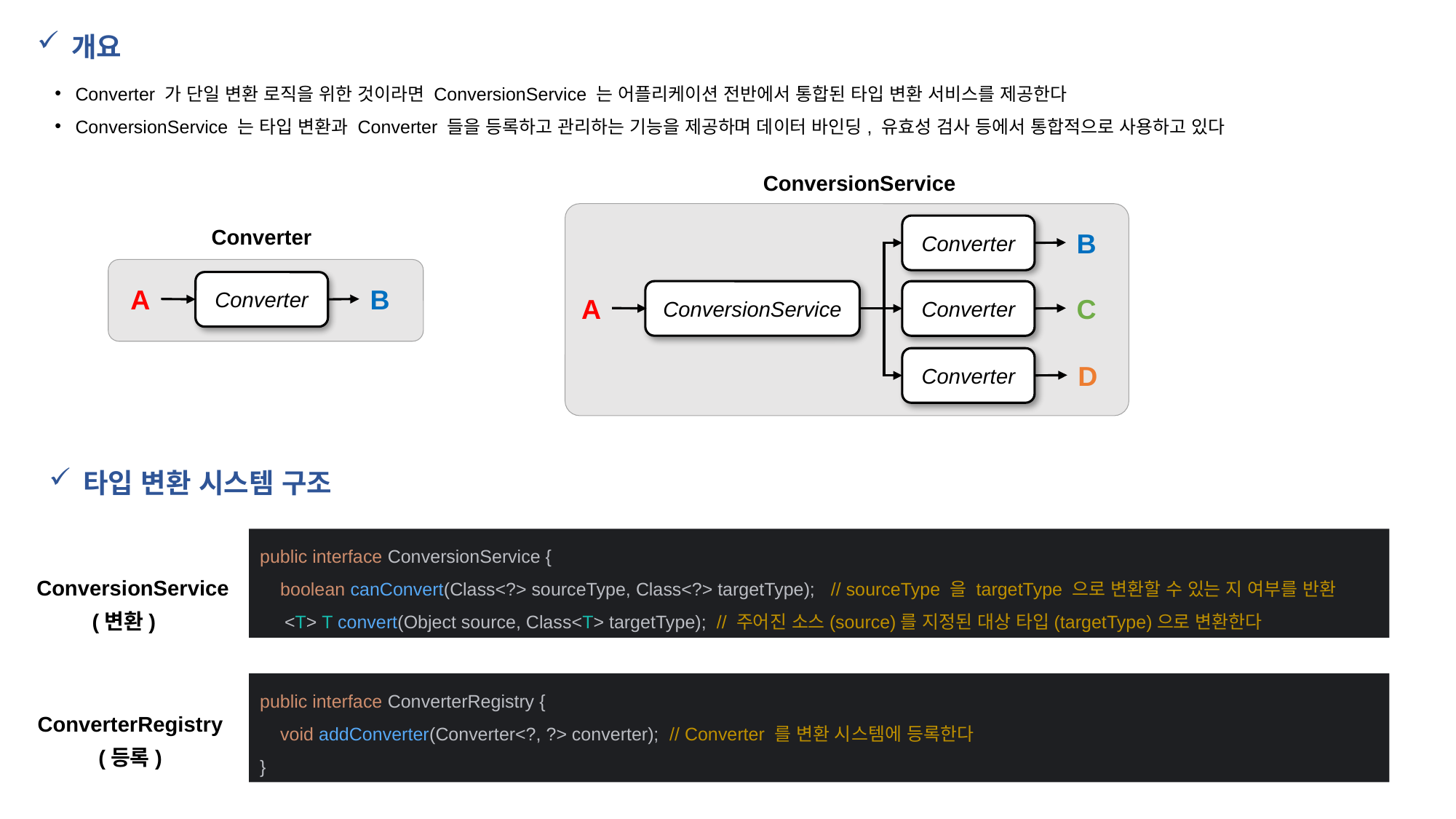

개요
Converter 가 단일 변환 로직을 위한 것이라면 ConversionService 는 어플리케이션 전반에서 통합된 타입 변환 서비스를 제공한다
ConversionService 는 타입 변환과 Converter 들을 등록하고 관리하는 기능을 제공하며 데이터 바인딩, 유효성 검사 등에서 통합적으로 사용하고 있다
ConversionService

Converter
Converter
B

Converter
A
B
ConversionService
Converter
A
C
Converter
D
타입 변환 시스템 구조
public interface ConversionService {
    boolean canConvert(Class<?> sourceType, Class<?> targetType);   // sourceType 을 targetType 으로 변환할 수 있는 지 여부를 반환
    <T> T convert(Object source, Class<T> targetType);  // 주어진 소스(source)를 지정된 대상 타입(targetType)으로 변환한다
ConversionService
(변환)
public interface ConverterRegistry {
    void addConverter(Converter<?, ?> converter);  // Converter 를 변환 시스템에 등록한다
}
ConverterRegistry
(등록)